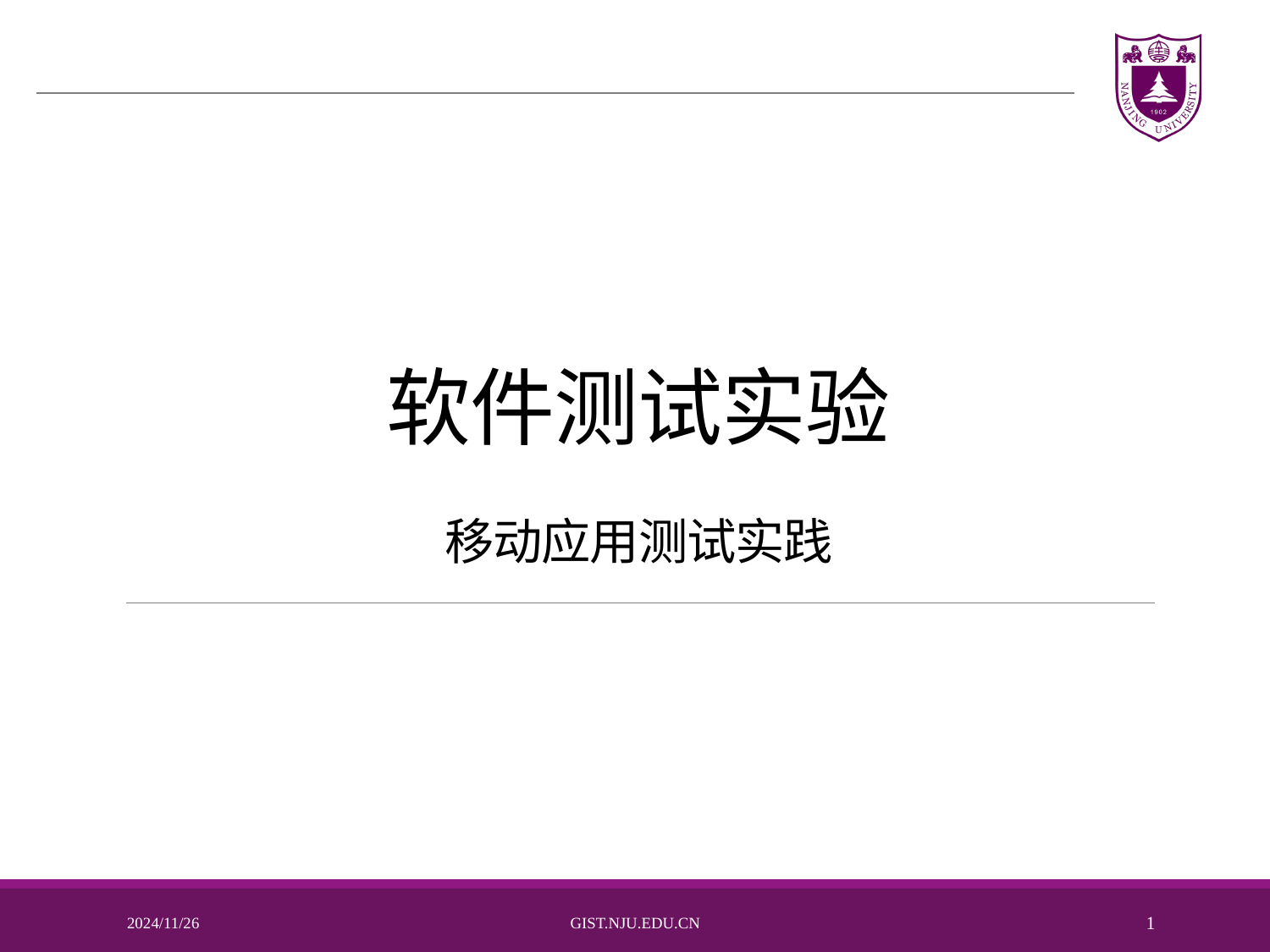

# 软件测试实验
移动应用测试实践
2024/11/26
Gist.nju.edu.cn
1
南京大学计算机学院